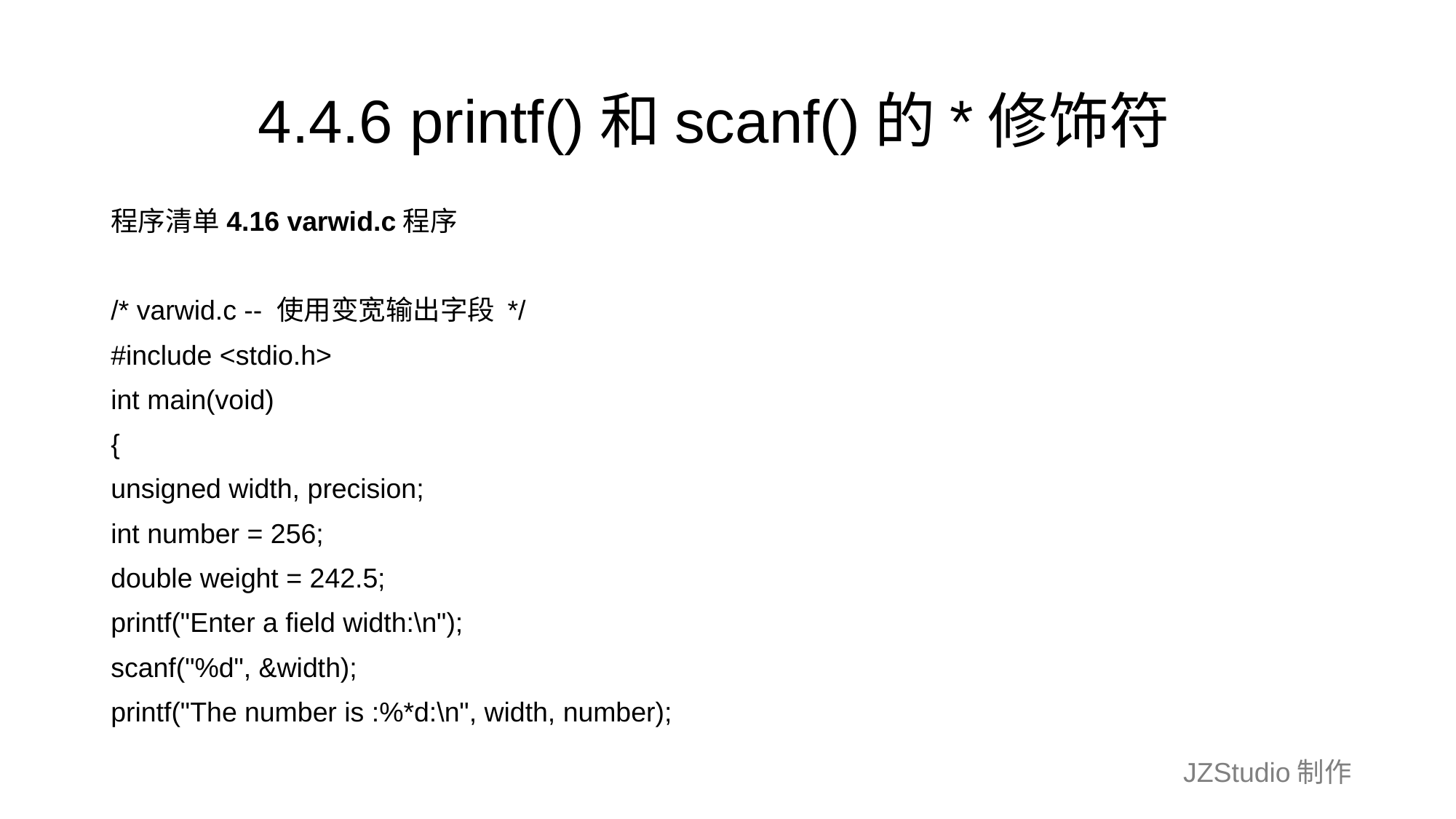

# 4.4.6 printf()和scanf()的*修饰符
程序清单4.16 varwid.c程序

/* varwid.c -- 使用变宽输出字段 */
#include <stdio.h>
int main(void)
{
unsigned width, precision;
int number = 256;
double weight = 242.5;
printf("Enter a field width:\n");
scanf("%d", &width);
printf("The number is :%*d:\n", width, number);